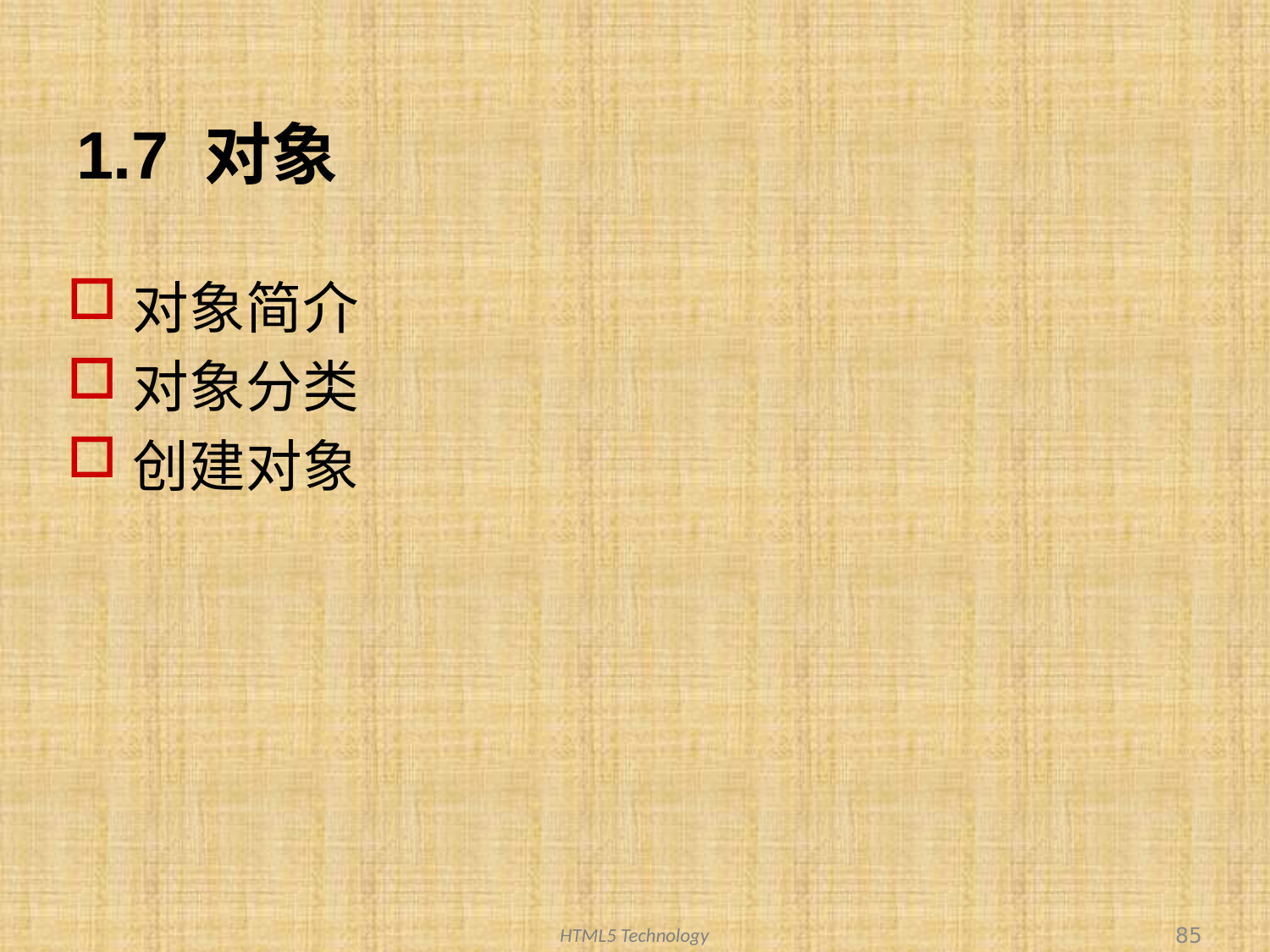

# 1.7 对象
对象简介
对象分类
创建对象

85
HTML5 Technology